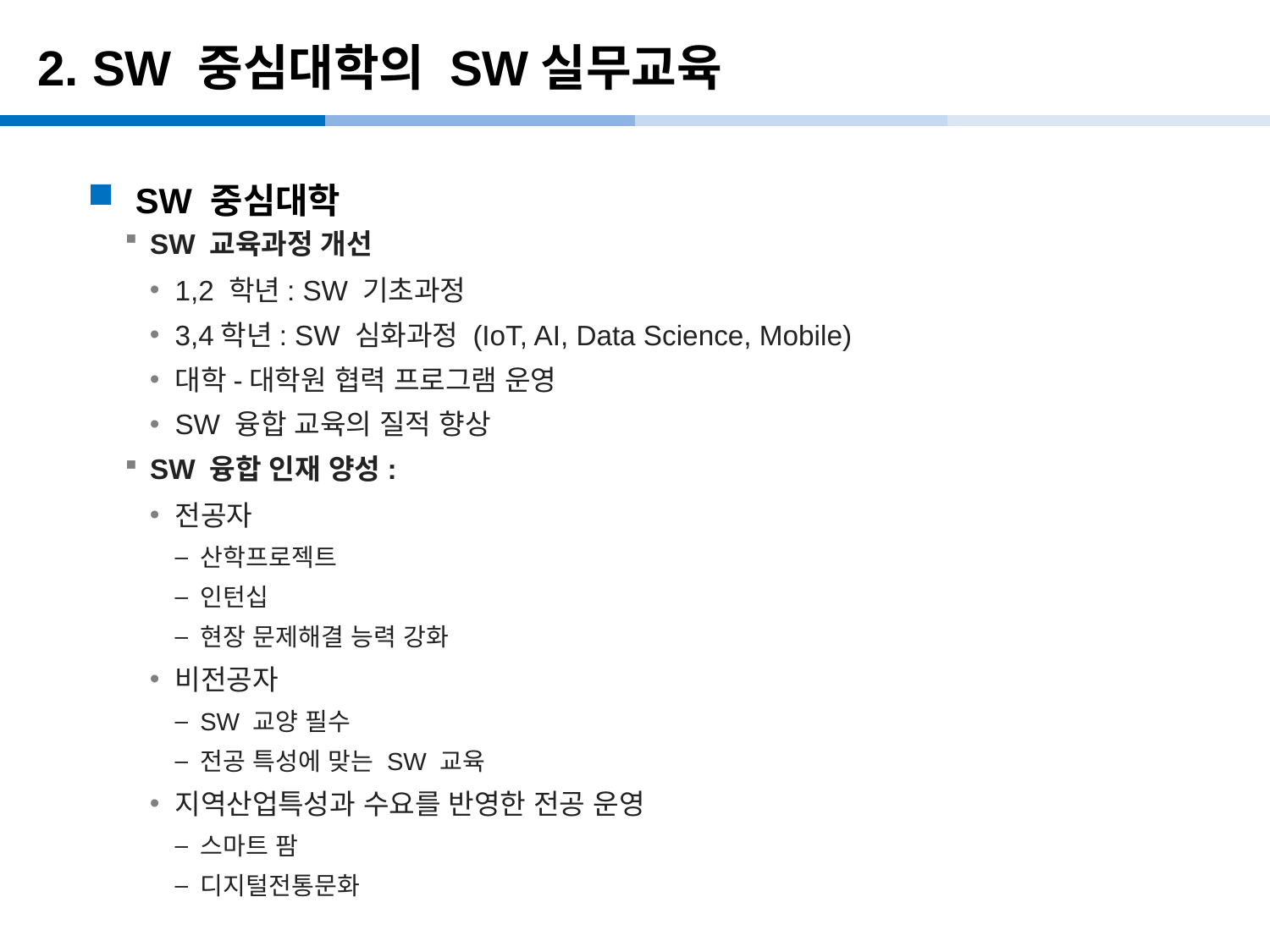

# 2. SW 중심대학의 SW실무교육
SW 중심대학
SW 교육과정 개선
1,2 학년: SW 기초과정
3,4학년: SW 심화과정 (IoT, AI, Data Science, Mobile)
대학-대학원 협력 프로그램 운영
SW 융합 교육의 질적 향상
SW 융합 인재 양성:
전공자
산학프로젝트
인턴십
현장 문제해결 능력 강화
비전공자
SW 교양 필수
전공 특성에 맞는 SW 교육
지역산업특성과 수요를 반영한 전공 운영
스마트 팜
디지털전통문화